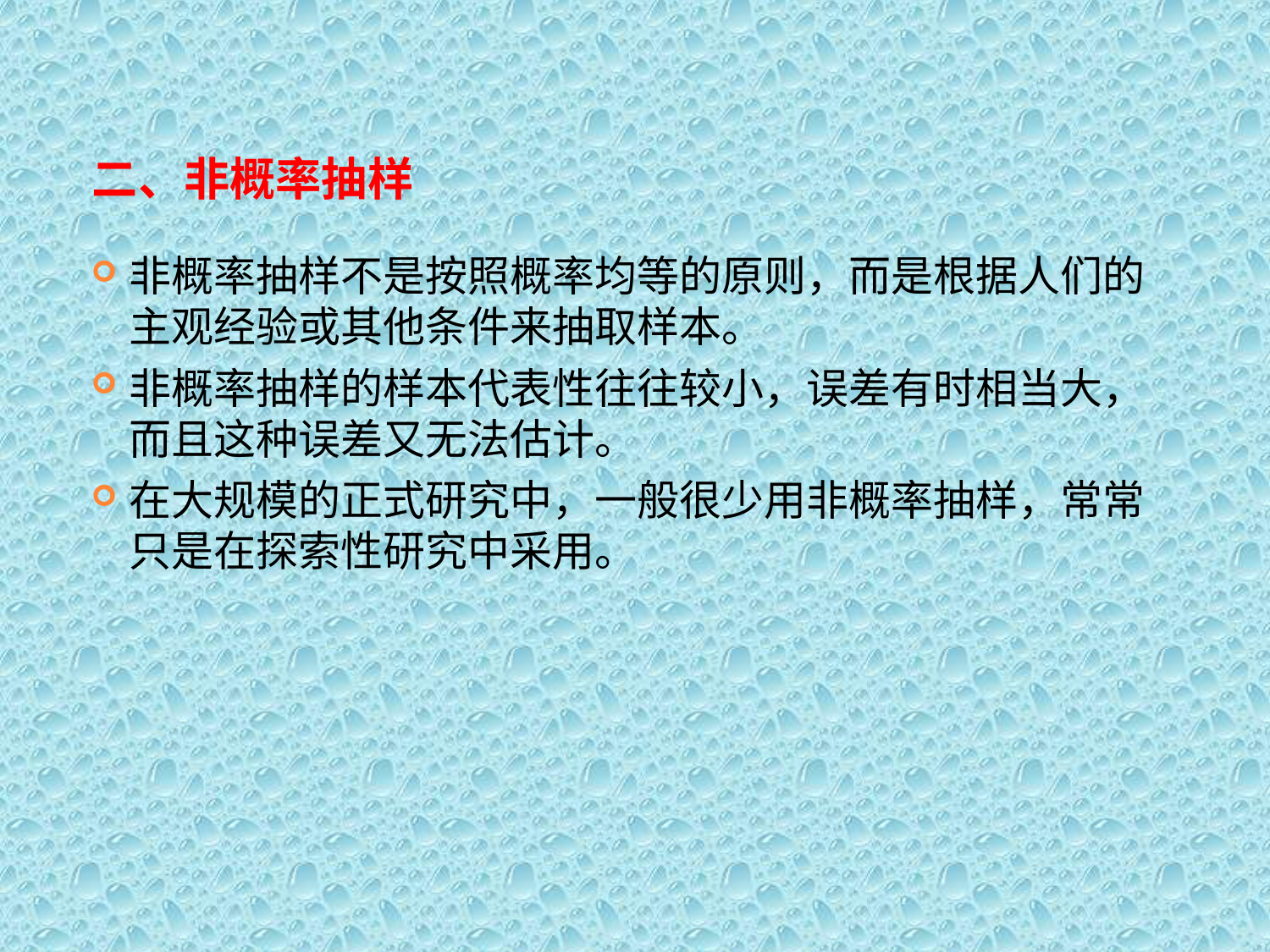

# 二、非概率抽样
非概率抽样不是按照概率均等的原则，而是根据人们的主观经验或其他条件来抽取样本。
非概率抽样的样本代表性往往较小，误差有时相当大，而且这种误差又无法估计。
在大规模的正式研究中，一般很少用非概率抽样，常常只是在探索性研究中采用。